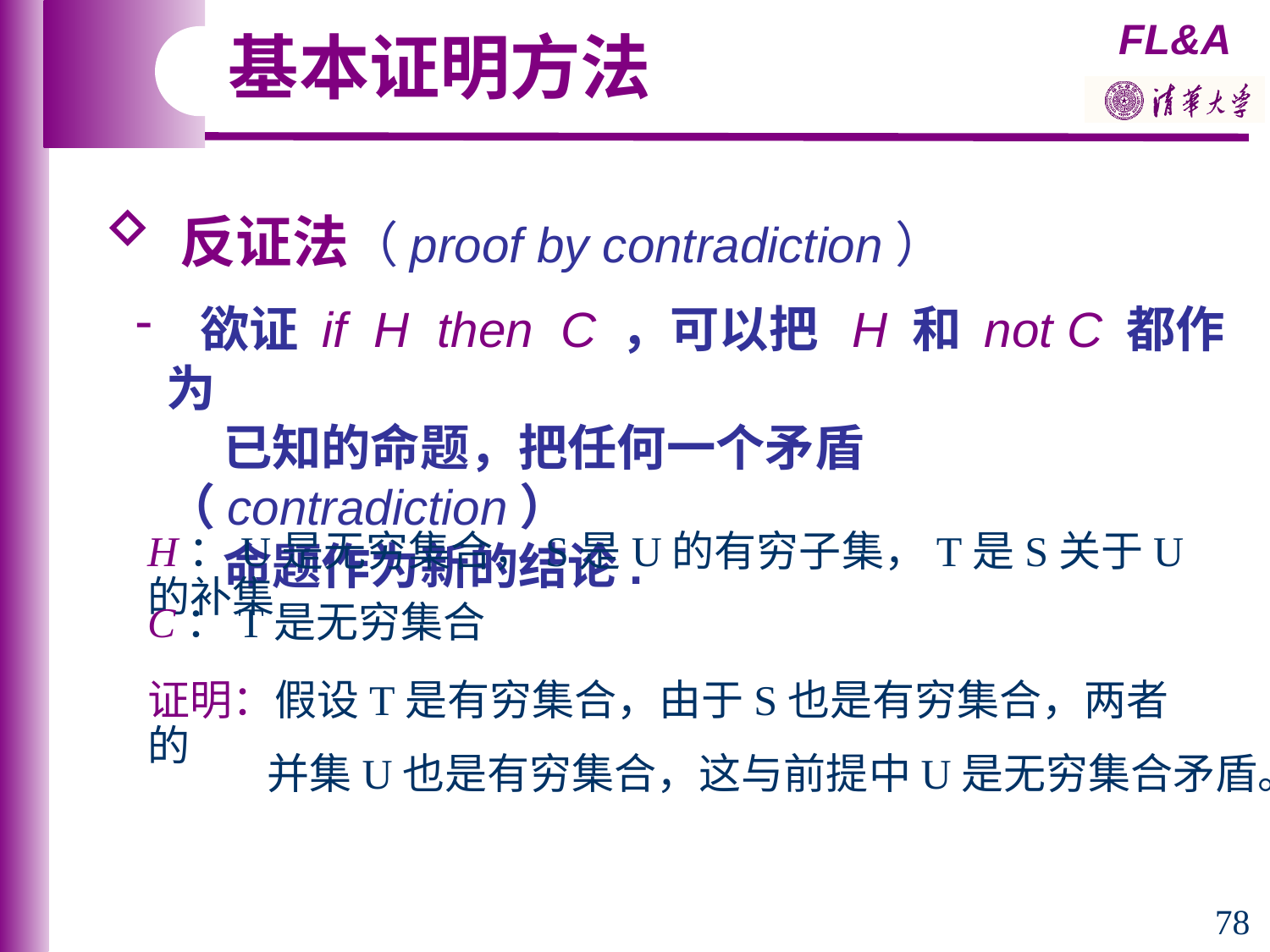

基本证明方法
 反证法（proof by contradiction）

  欲证 if  H  then  C ，可以把  H 和 not C 都作为
    已知的命题，把任何一个矛盾（contradiction）
    命题作为新的结论.
H：U是无穷集合，S是U的有穷子集，T是S关于U的补集
C：T是无穷集合
证明：假设T是有穷集合，由于S也是有穷集合，两者的
并集U也是有穷集合，这与前提中U是无穷集合矛盾。
78